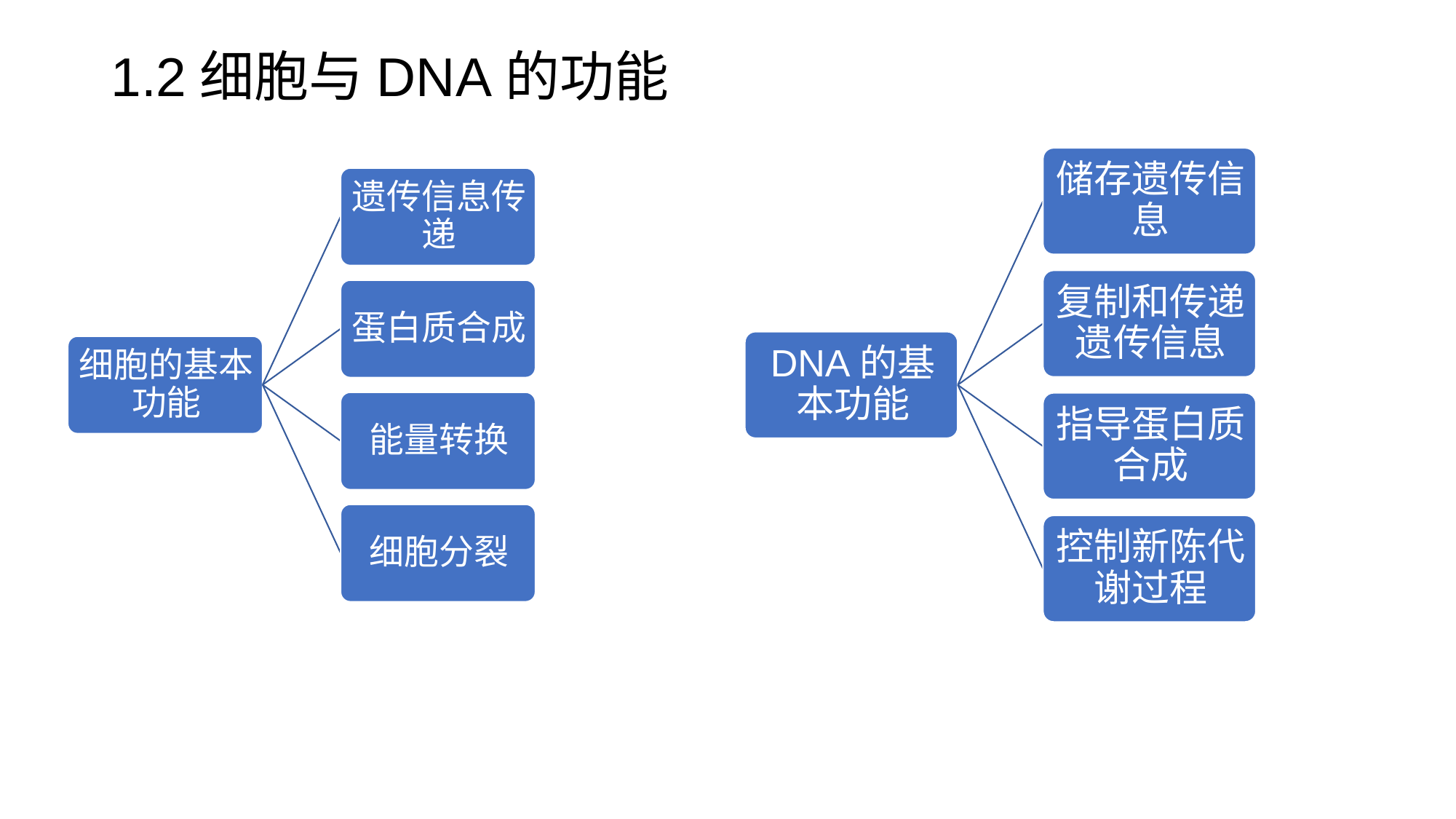

# 1.2细胞与DNA的功能
DNA的基本功能

储存遗传信息

复制和传递遗传信息

指导蛋白质合成

控制新陈代谢过程
细胞的基本功能

遗传信息传递

蛋白质合成

能量转换

细胞分裂